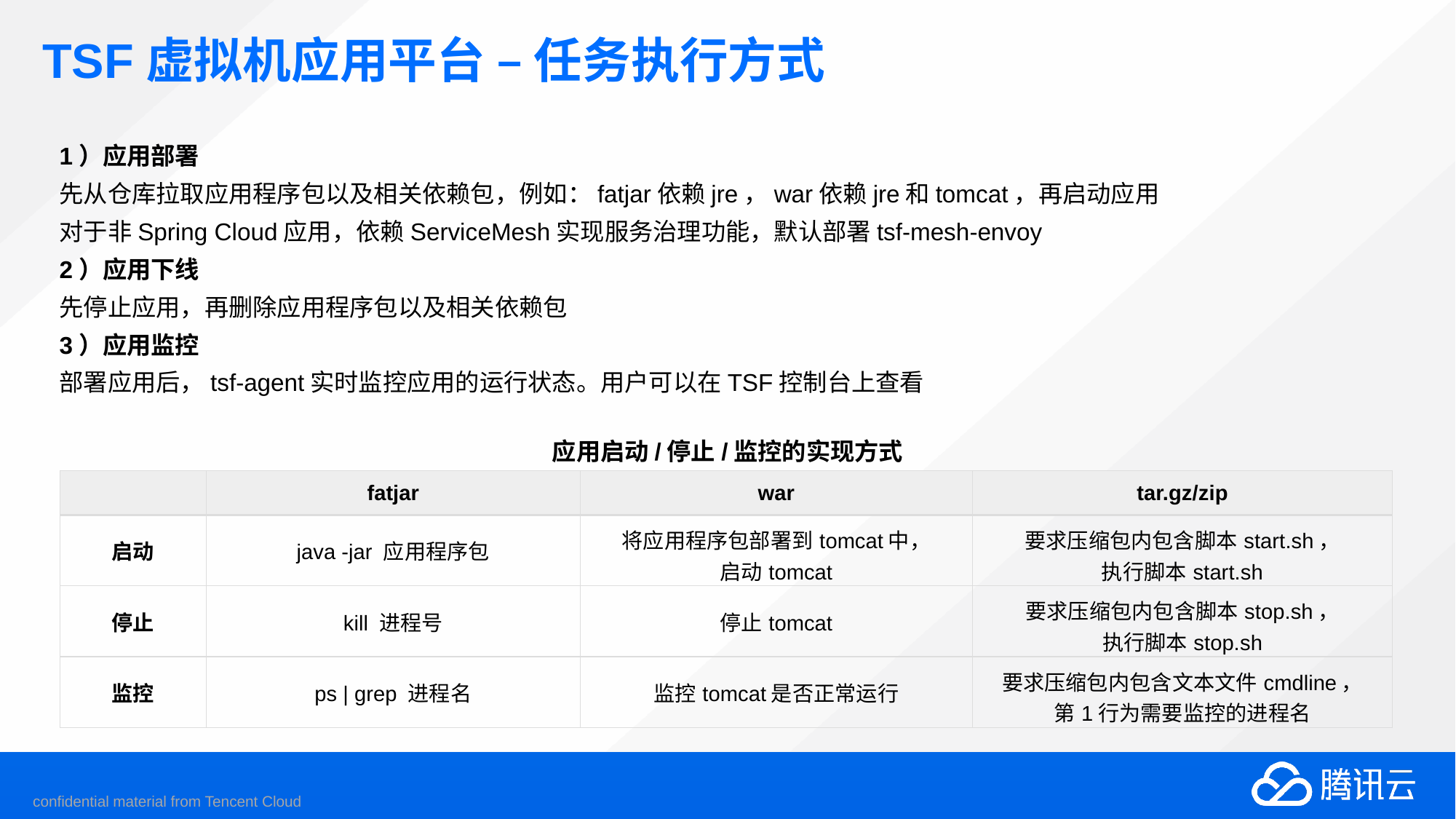

# TSF虚拟机应用平台 – 任务执行方式
1）应用部署
先从仓库拉取应用程序包以及相关依赖包，例如：fatjar依赖jre，war依赖jre和tomcat，再启动应用
对于非Spring Cloud应用，依赖ServiceMesh实现服务治理功能，默认部署tsf-mesh-envoy
2）应用下线
先停止应用，再删除应用程序包以及相关依赖包
3）应用监控
部署应用后，tsf-agent实时监控应用的运行状态。用户可以在TSF控制台上查看
应用启动/停止/监控的实现方式
|  | fatjar | war | tar.gz/zip |
| --- | --- | --- | --- |
| 启动 | java -jar 应用程序包 | 将应用程序包部署到tomcat中， 启动tomcat | 要求压缩包内包含脚本start.sh， 执行脚本start.sh |
| 停止 | kill 进程号 | 停止tomcat | 要求压缩包内包含脚本stop.sh， 执行脚本stop.sh |
| 监控 | ps | grep 进程名 | 监控tomcat是否正常运行 | 要求压缩包内包含文本文件cmdline， 第1行为需要监控的进程名 |